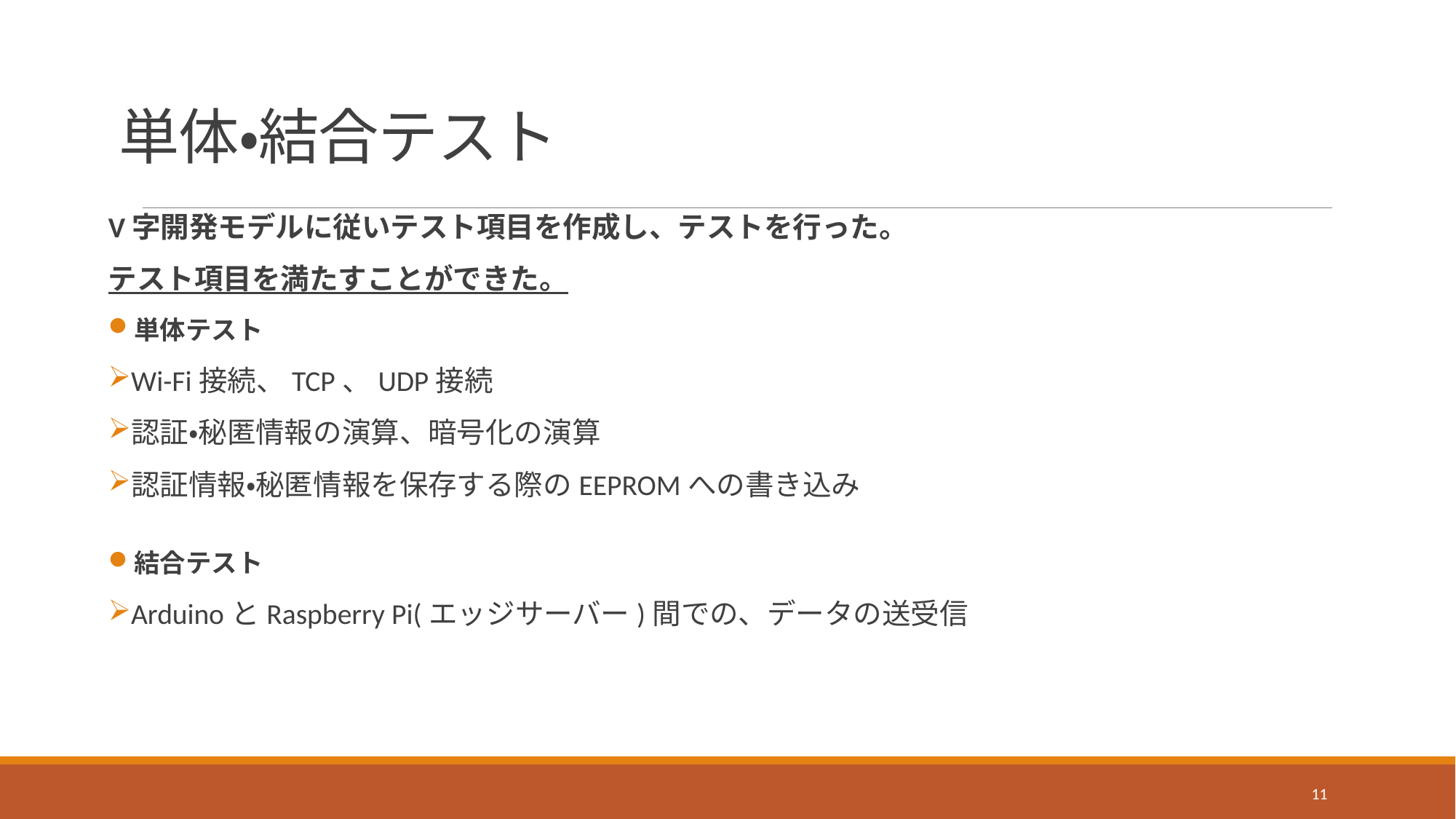

# 単体・結合テスト
V字開発モデルに従いテスト項目を作成し、テストを行った。
テスト項目を満たすことができた。
単体テスト
Wi-Fi接続、TCP、UDP接続
認証・秘匿情報の演算、暗号化の演算
認証情報・秘匿情報を保存する際のEEPROMへの書き込み

結合テスト
ArduinoとRaspberry Pi(エッジサーバー)間での、データの送受信
11